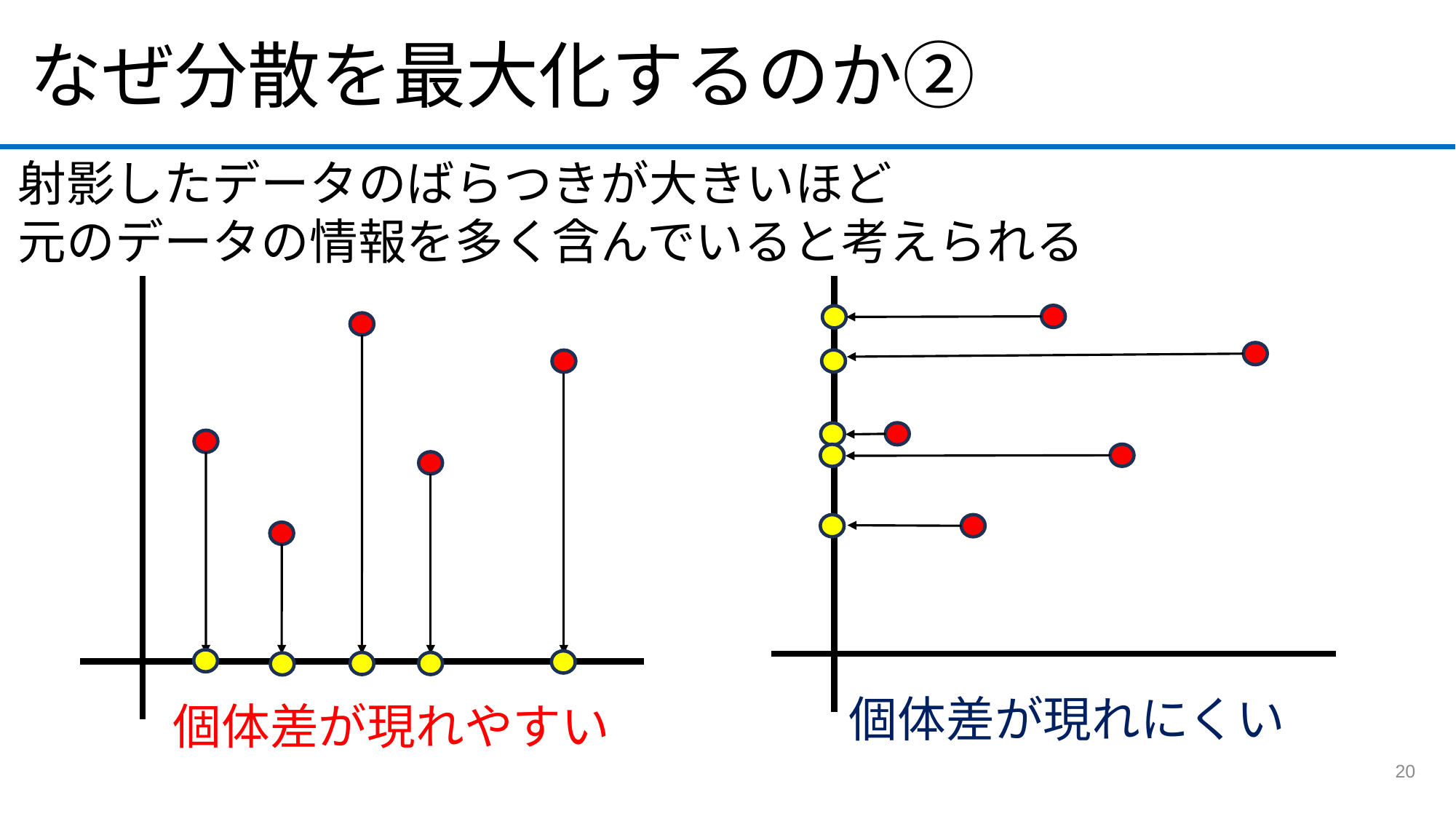

なぜ分散を最大化するのか②
射影したデータのばらつきが大きいほど
元のデータの情報を多く含んでいると考えられる

個体差が現れにくい
個体差が現れやすい
20